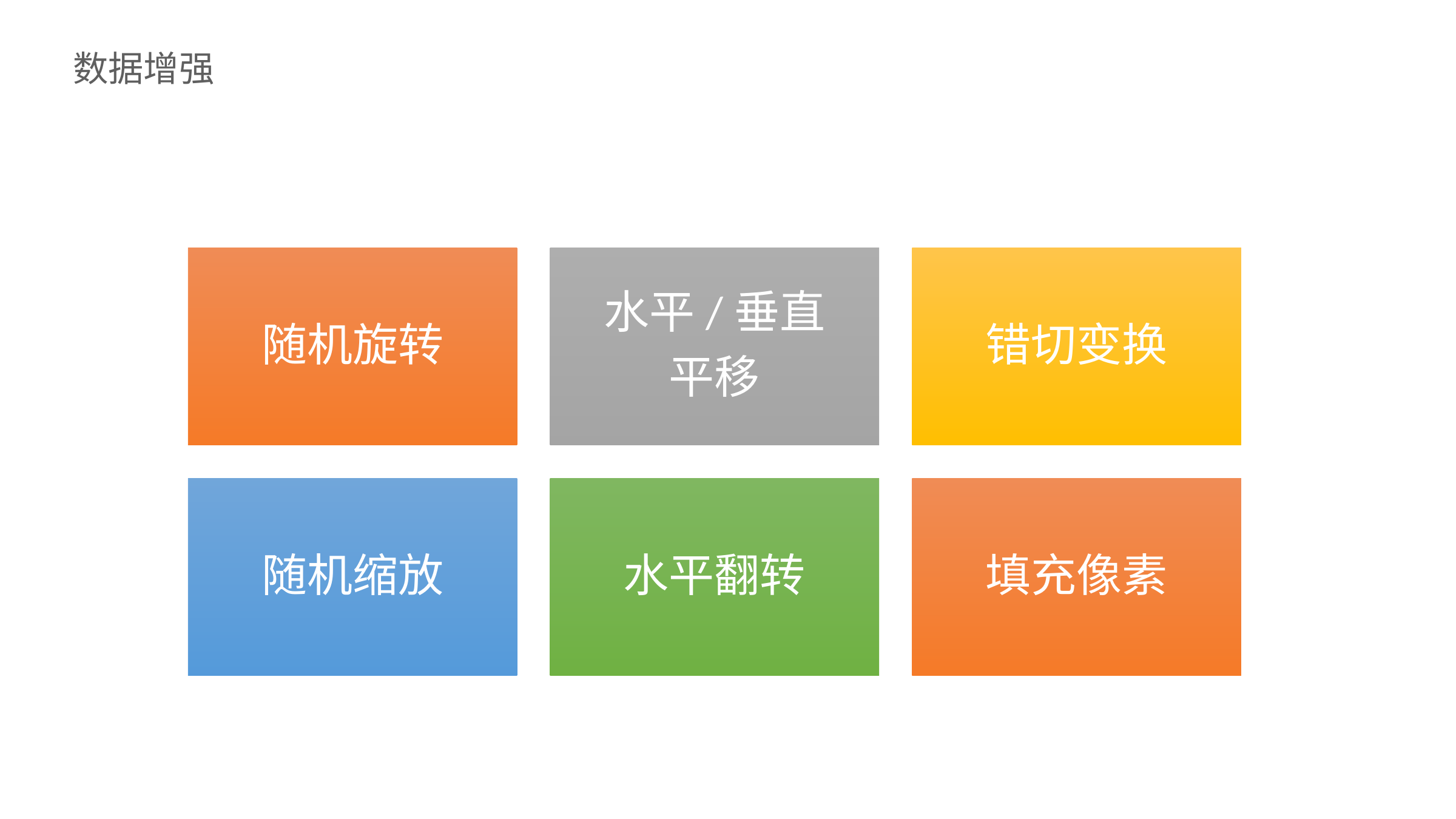

数据增强
随机旋转
水平/垂直
平移
错切变换
随机缩放
水平翻转
填充像素